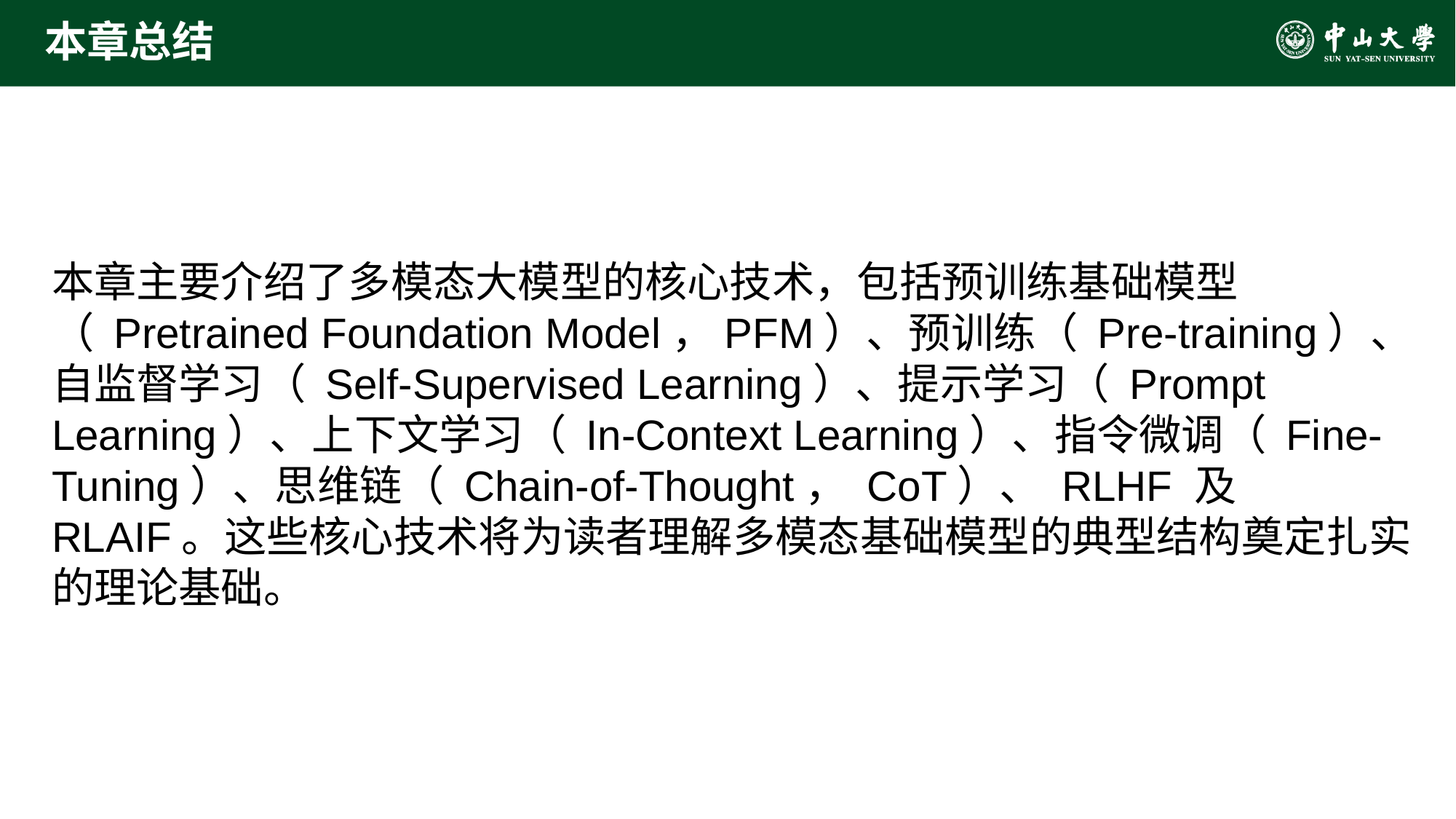

# 本章总结
本章主要介绍了多模态大模型的核心技术，包括预训练基础模型（ Pretrained Foundation Model，PFM）、预训练（ Pre-training）、自监督学习（ Self-Supervised Learning）、提示学习（ Prompt Learning）、上下文学习（ In-Context Learning）、指令微调（ Fine-Tuning）、思维链（ Chain-of-Thought， CoT）、 RLHF 及 RLAIF。这些核心技术将为读者理解多模态基础模型的典型结构奠定扎实的理论基础。